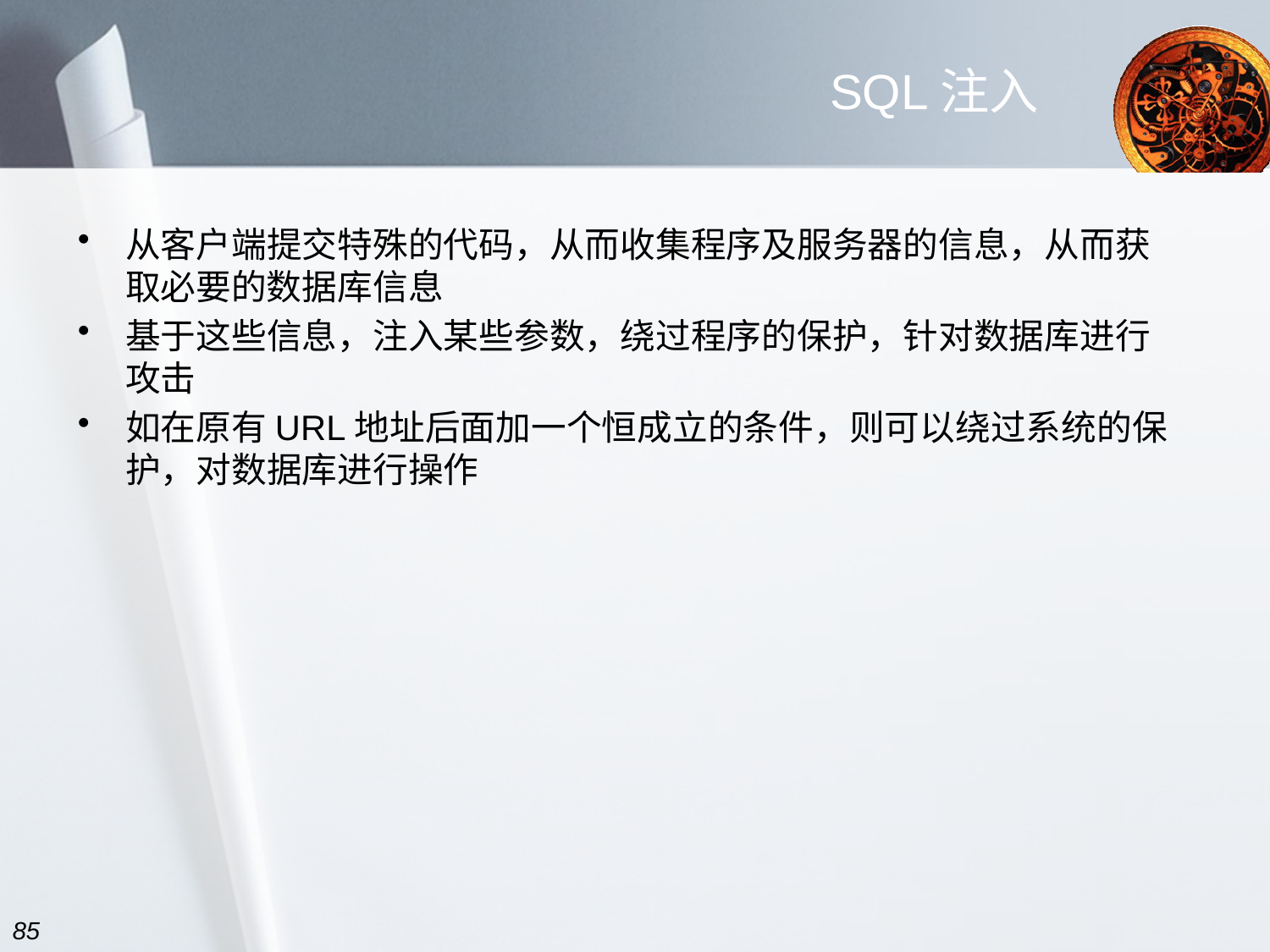

# SQL注入
从客户端提交特殊的代码，从而收集程序及服务器的信息，从而获取必要的数据库信息
基于这些信息，注入某些参数，绕过程序的保护，针对数据库进行攻击
如在原有URL地址后面加一个恒成立的条件，则可以绕过系统的保护，对数据库进行操作

85